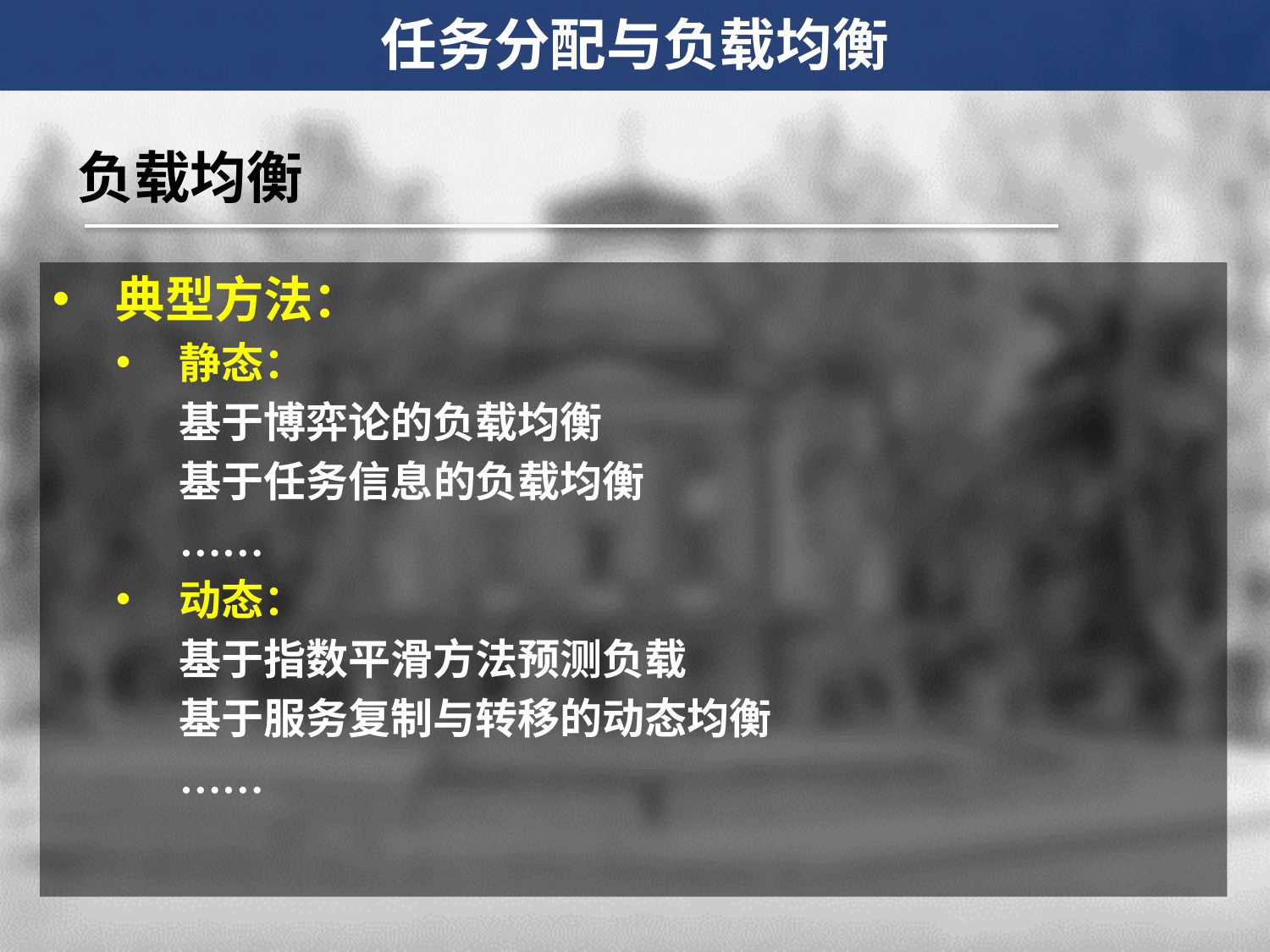

任务分配与负载均衡
负载均衡
典型方法：
静态：
基于博弈论的负载均衡
基于任务信息的负载均衡
……
动态：
基于指数平滑方法预测负载
基于服务复制与转移的动态均衡
……